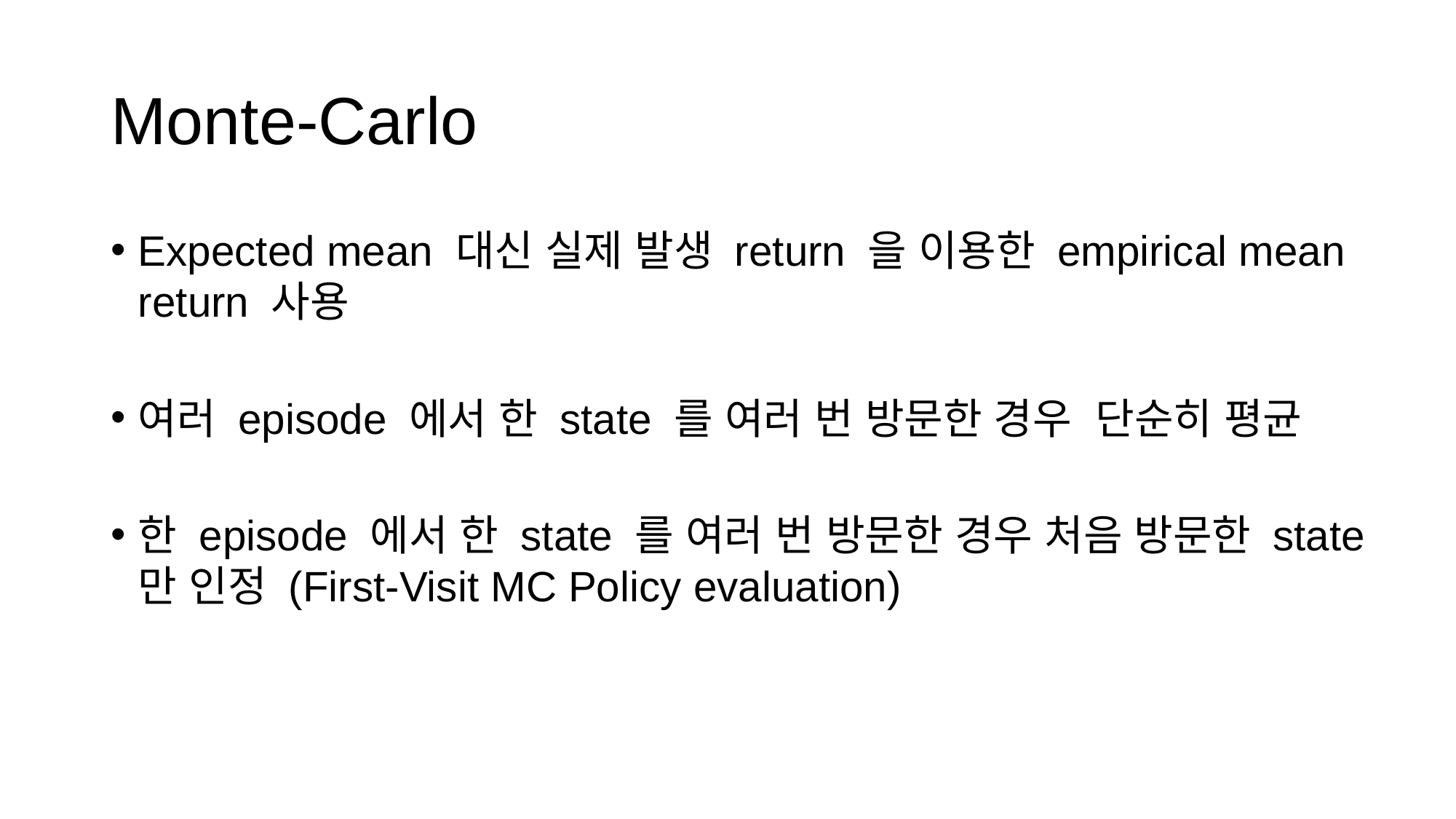

# Monte-Carlo
Expected mean 대신 실제 발생 return 을 이용한 empirical mean return 사용
여러 episode 에서 한 state 를 여러 번 방문한 경우  단순히 평균
한 episode 에서 한 state 를 여러 번 방문한 경우 처음 방문한 state 만 인정 (First-Visit MC Policy evaluation)